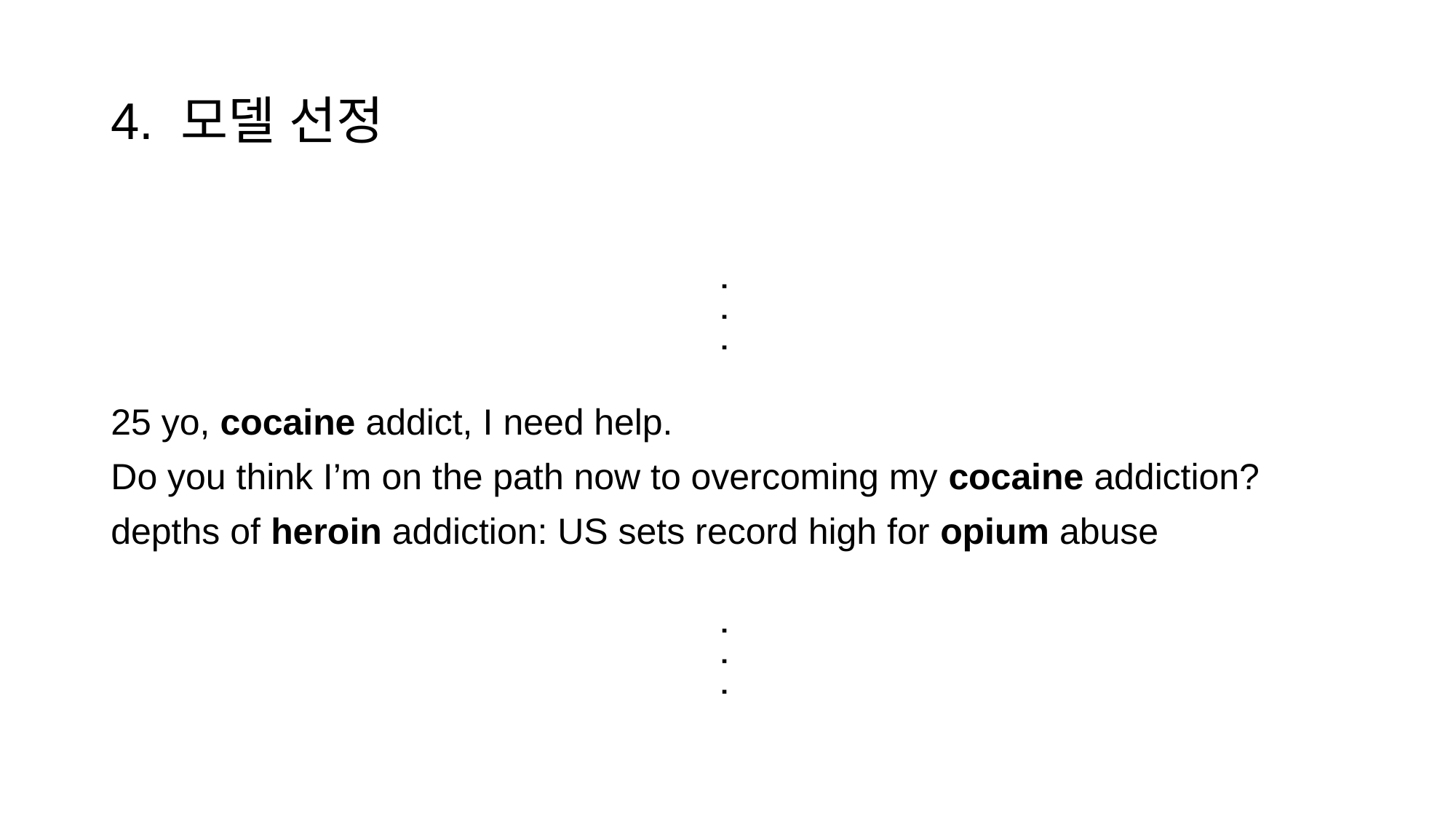

# 4. 모델 선정
25 yo, cocaine addict, I need help.
Do you think I’m on the path now to overcoming my cocaine addiction?
depths of heroin addiction: US sets record high for opium abuse
.   .   .
.   .   .